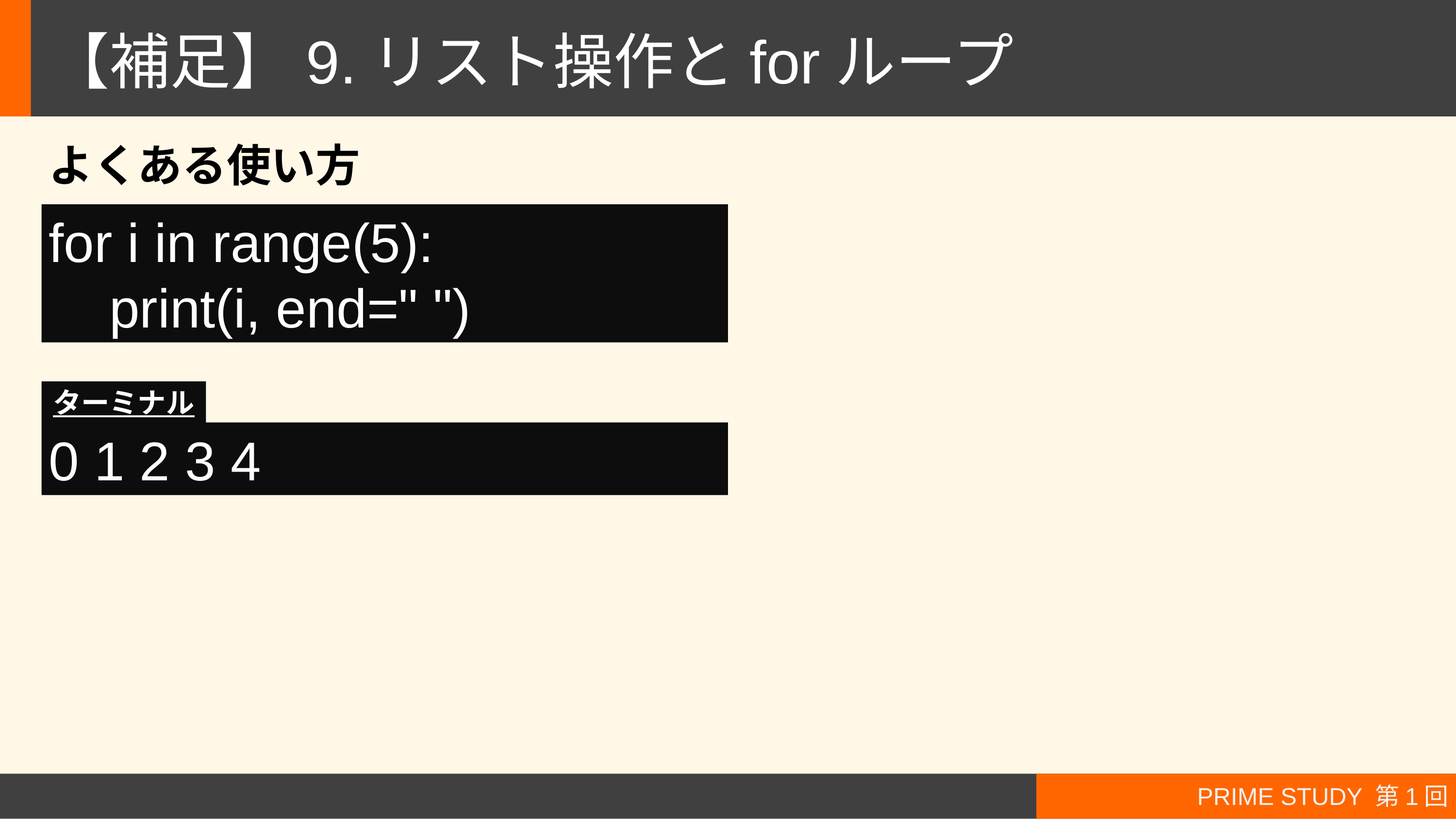

# 【補足】9.リスト操作とforループ
よくある使い方
for i in range(5):
    print(i, end=" ")
ターミナル
0 1 2 3 4
PRIME STUDY 第1回